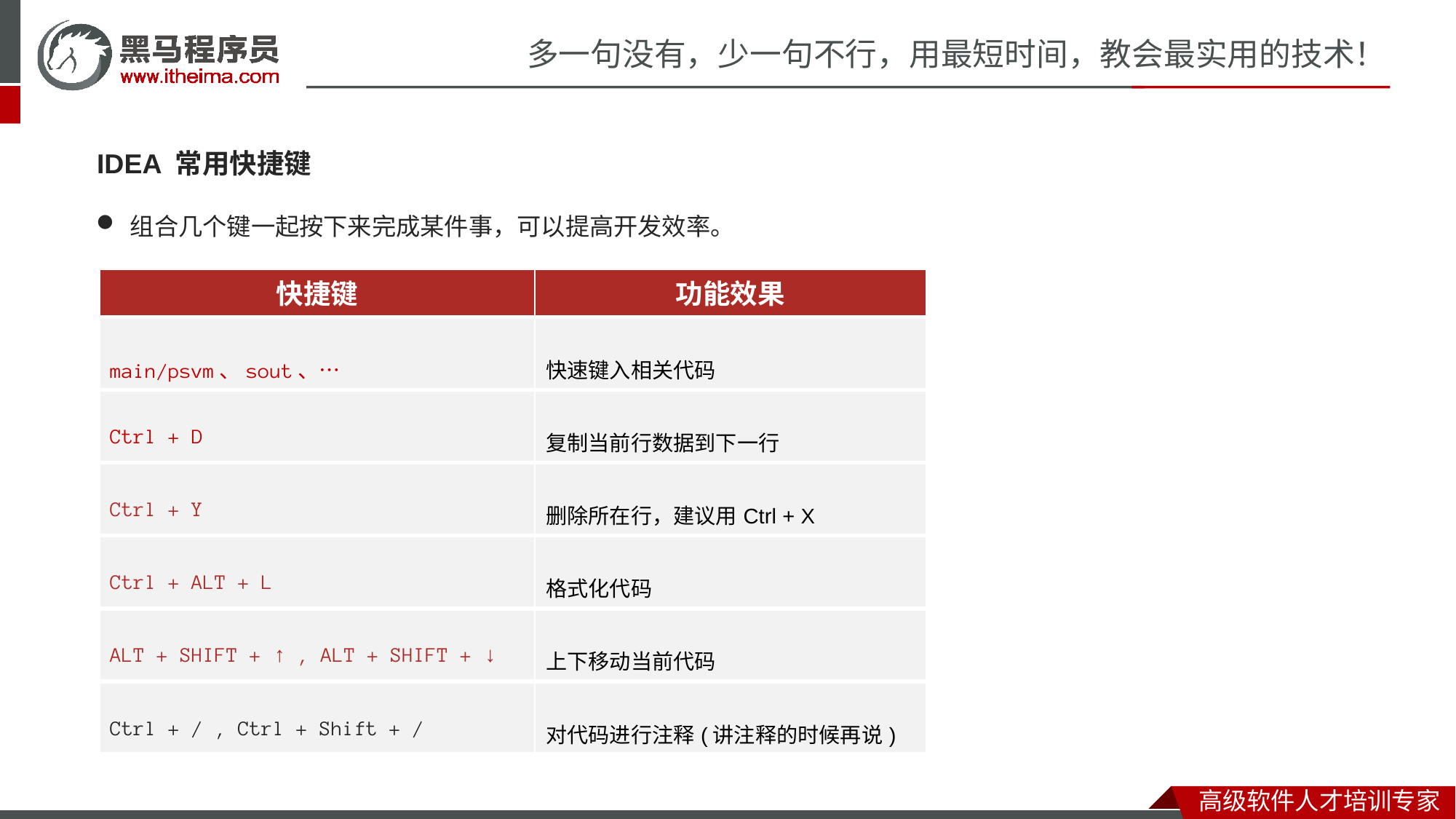

IDEA 常用快捷键
组合几个键一起按下来完成某件事，可以提高开发效率。
| 快捷键 | 功能效果 |
| --- | --- |
| main/psvm、sout、… | 快速键入相关代码 |
| Ctrl + D | 复制当前行数据到下一行 |
| Ctrl + Y | 删除所在行，建议用Ctrl + X |
| Ctrl + ALT + L | 格式化代码 |
| ALT + SHIFT + ↑ , ALT + SHIFT + ↓ | 上下移动当前代码 |
| Ctrl + / , Ctrl + Shift + / | 对代码进行注释(讲注释的时候再说) |